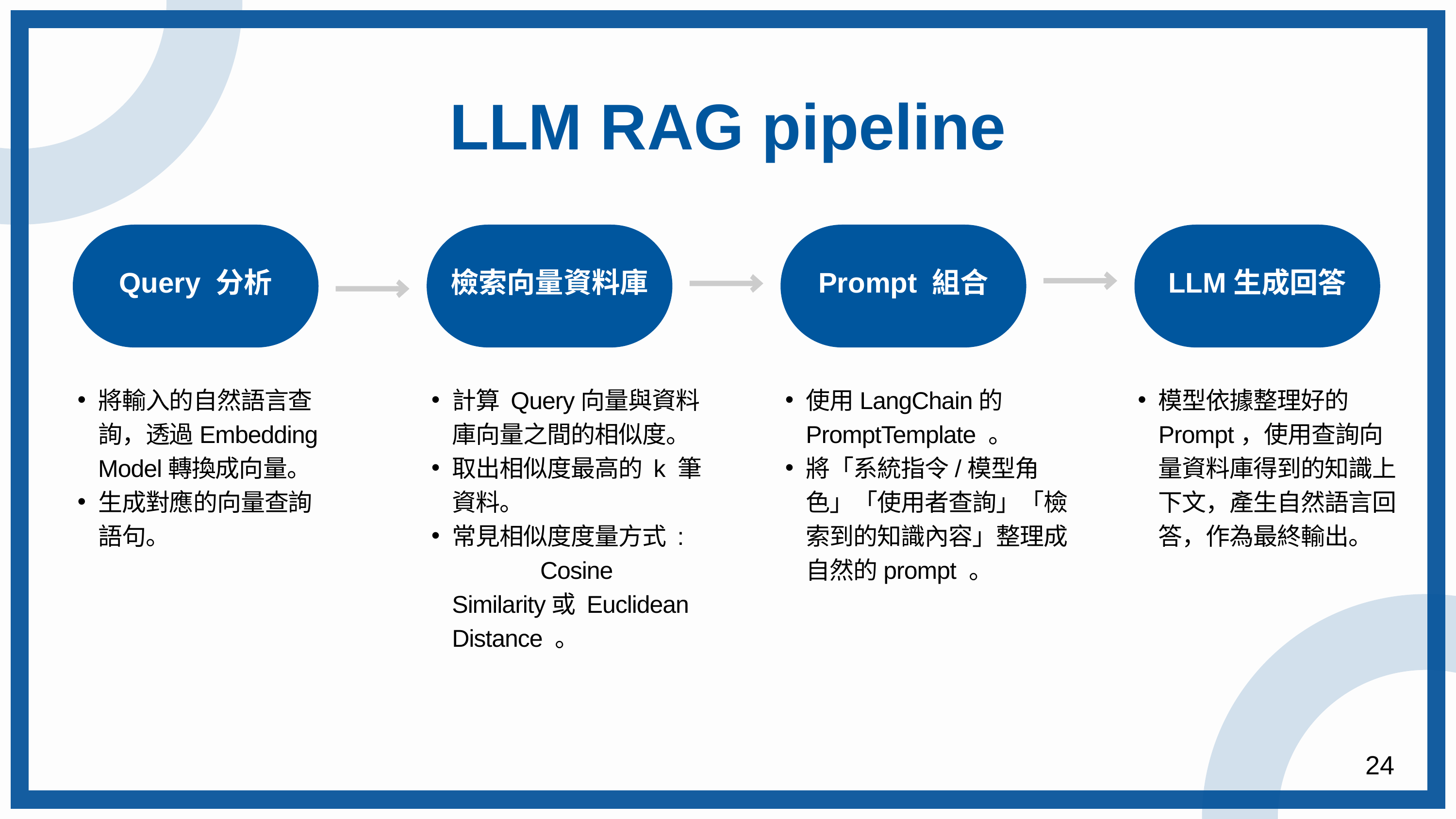

LLM RAG pipeline

Query 分析

檢索向量資料庫

Prompt 組合

LLM生成回答

將輸入的自然語言查詢，透過Embedding Model轉換成向量。
生成對應的向量查詢語句。
計算 Query向量與資料庫向量之間的相似度。
取出相似度最高的 k 筆資料。
常見相似度度量方式 :                   Cosine Similarity或 Euclidean Distance 。

使用LangChain的 PromptTemplate 。
將「系統指令/模型角色」「使用者查詢」「檢索到的知識內容」整理成自然的prompt 。
模型依據整理好的 Prompt，使用查詢向量資料庫得到的知識上下文，產生自然語言回答，作為最終輸出。

24